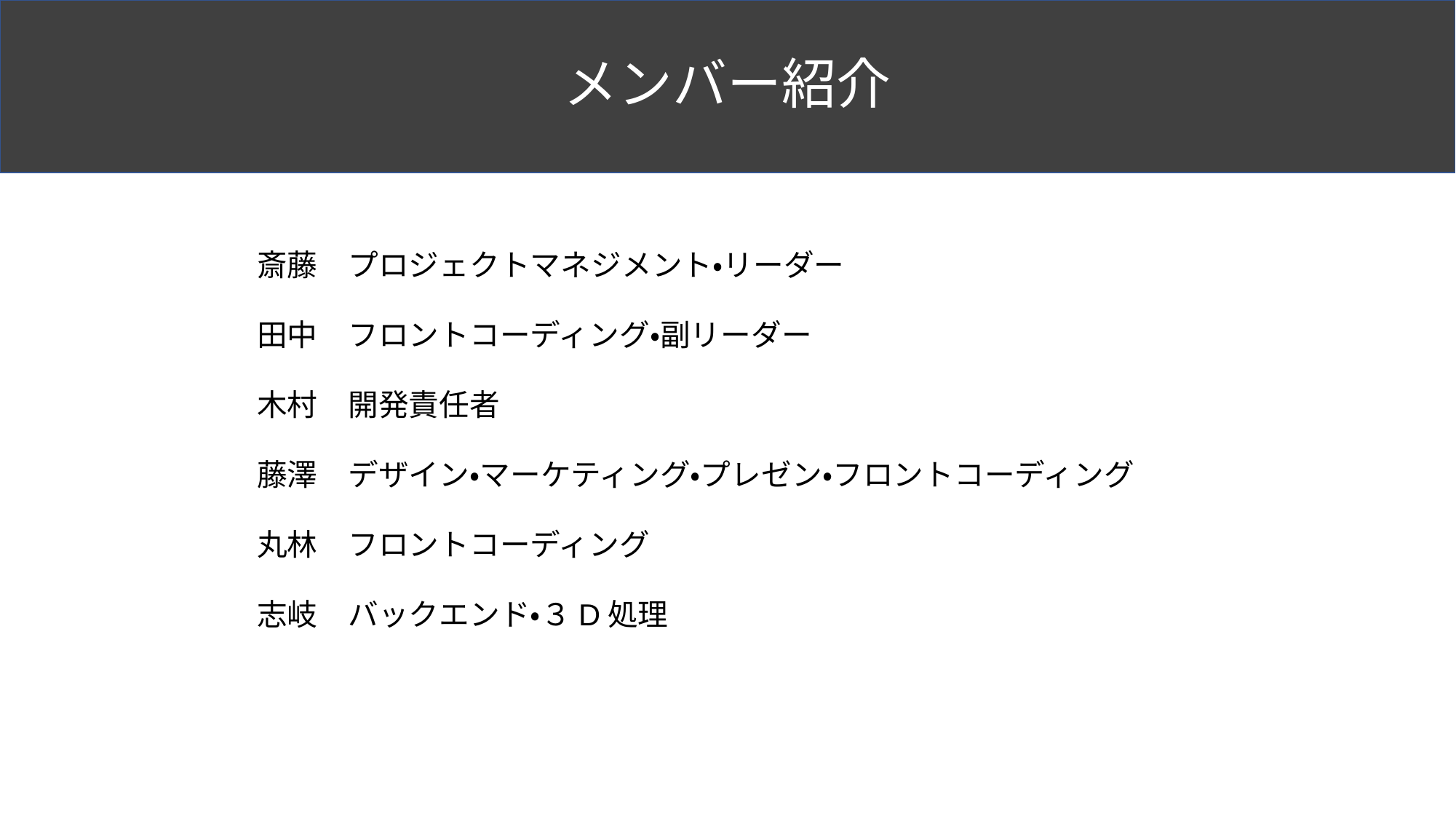

# メンバー紹介
斎藤　プロジェクトマネジメント・リーダー
田中　フロントコーディング・副リーダー
木村　開発責任者
藤澤　デザイン・マーケティング・プレゼン・フロントコーディング
丸林　フロントコーディング
志岐　バックエンド・３D処理